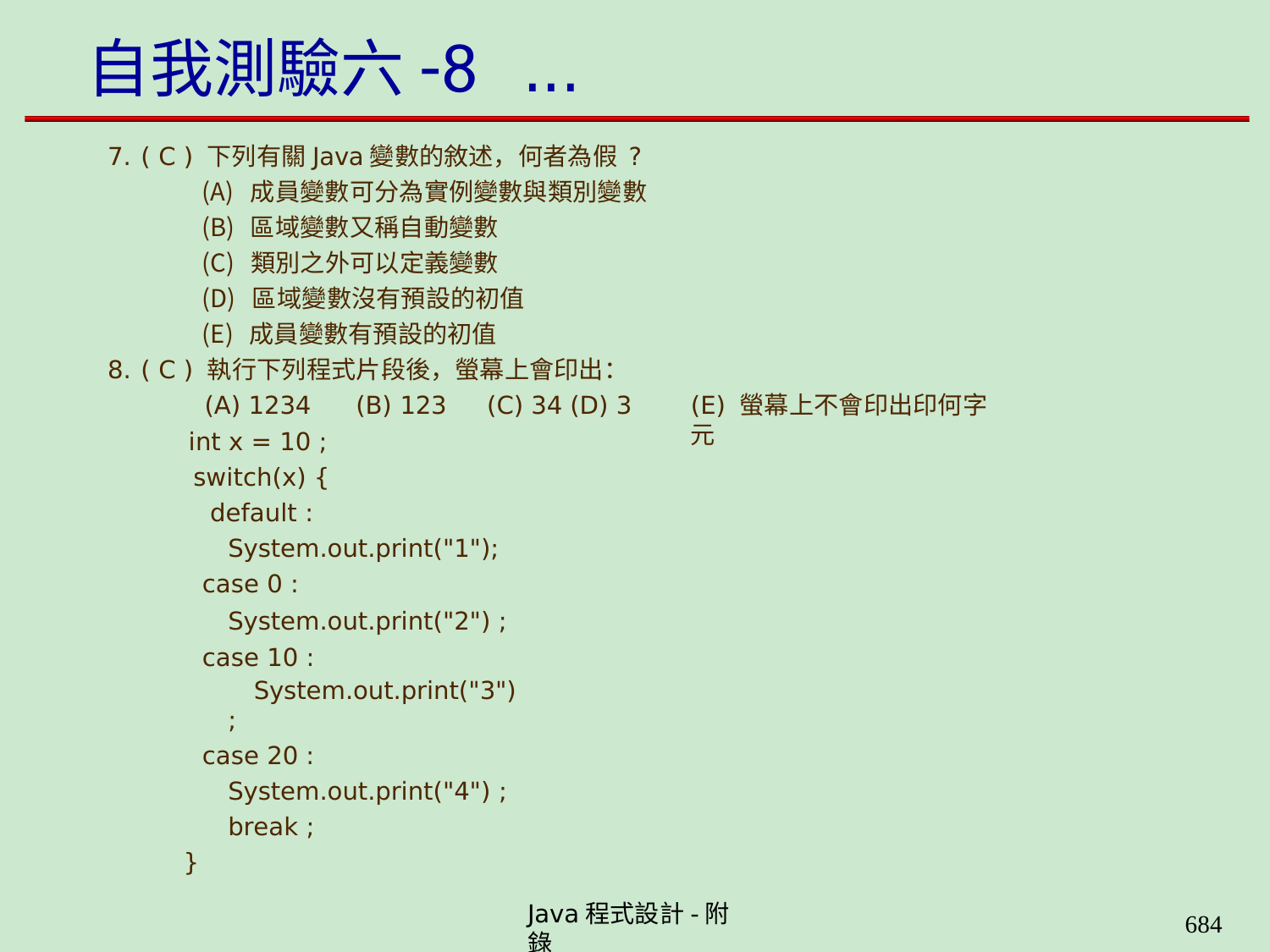

# 自我測驗六-8	...
( C ) 下列有關Java變數的敘述，何者為假 ?
成員變數可分為實例變數與類別變數
區域變數又稱自動變數
類別之外可以定義變數
區域變數沒有預設的初值
成員變數有預設的初值
( C ) 執行下列程式片段後，螢幕上會印出：
(A) 1234
int x = 10 ;  switch(x) {  default :
(B) 123	(C) 34 (D) 3
(E) 螢幕上不會印出印何字元
System.out.print("1");  case 0 :
System.out.print("2") ;  case 10 :
System.out.print("3") ;
case 20 :  System.out.print("4") ;  break ;
}
Java程式設計-附錄
684